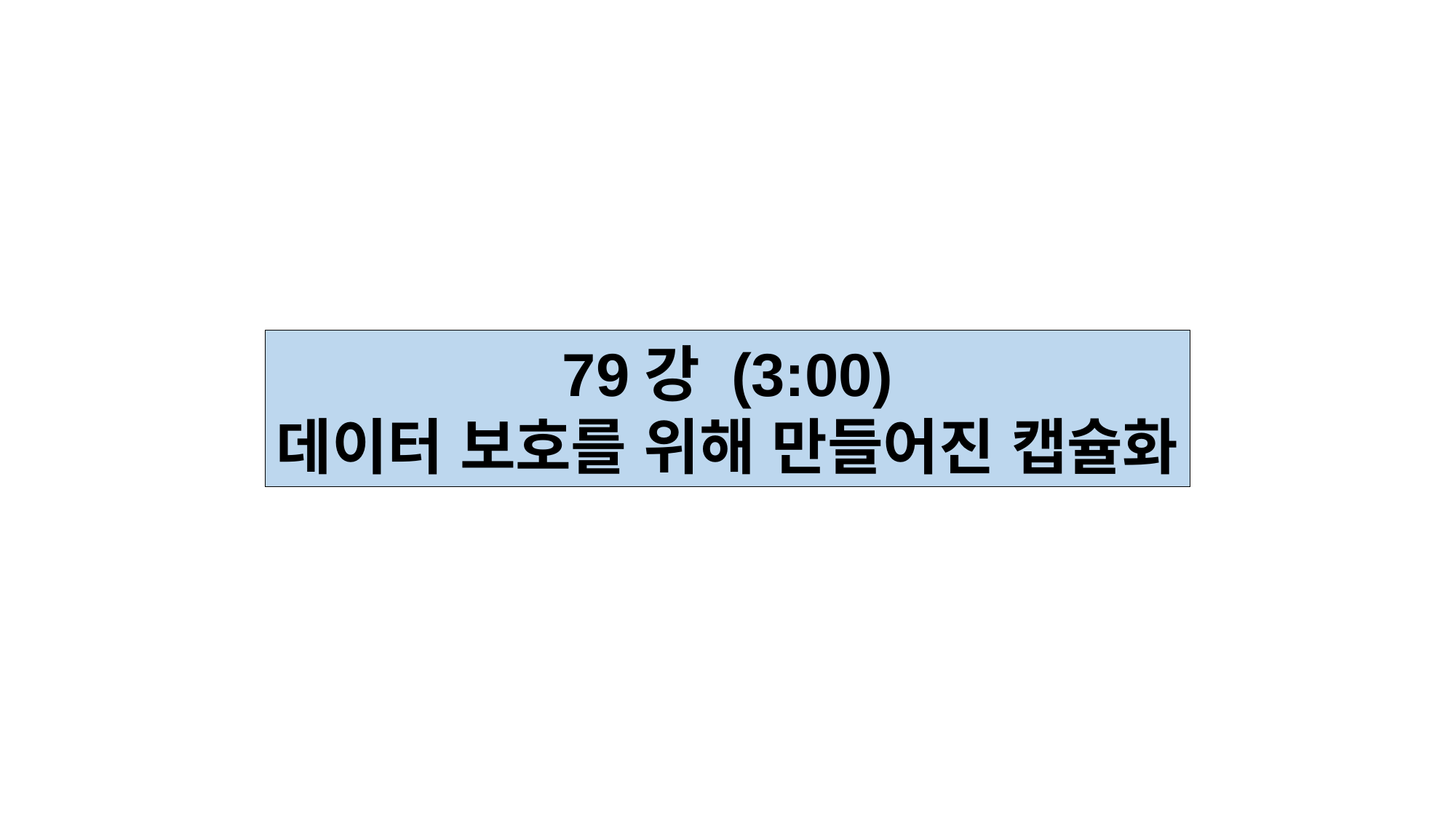

79강 (3:00)
데이터 보호를 위해 만들어진 캡슐화